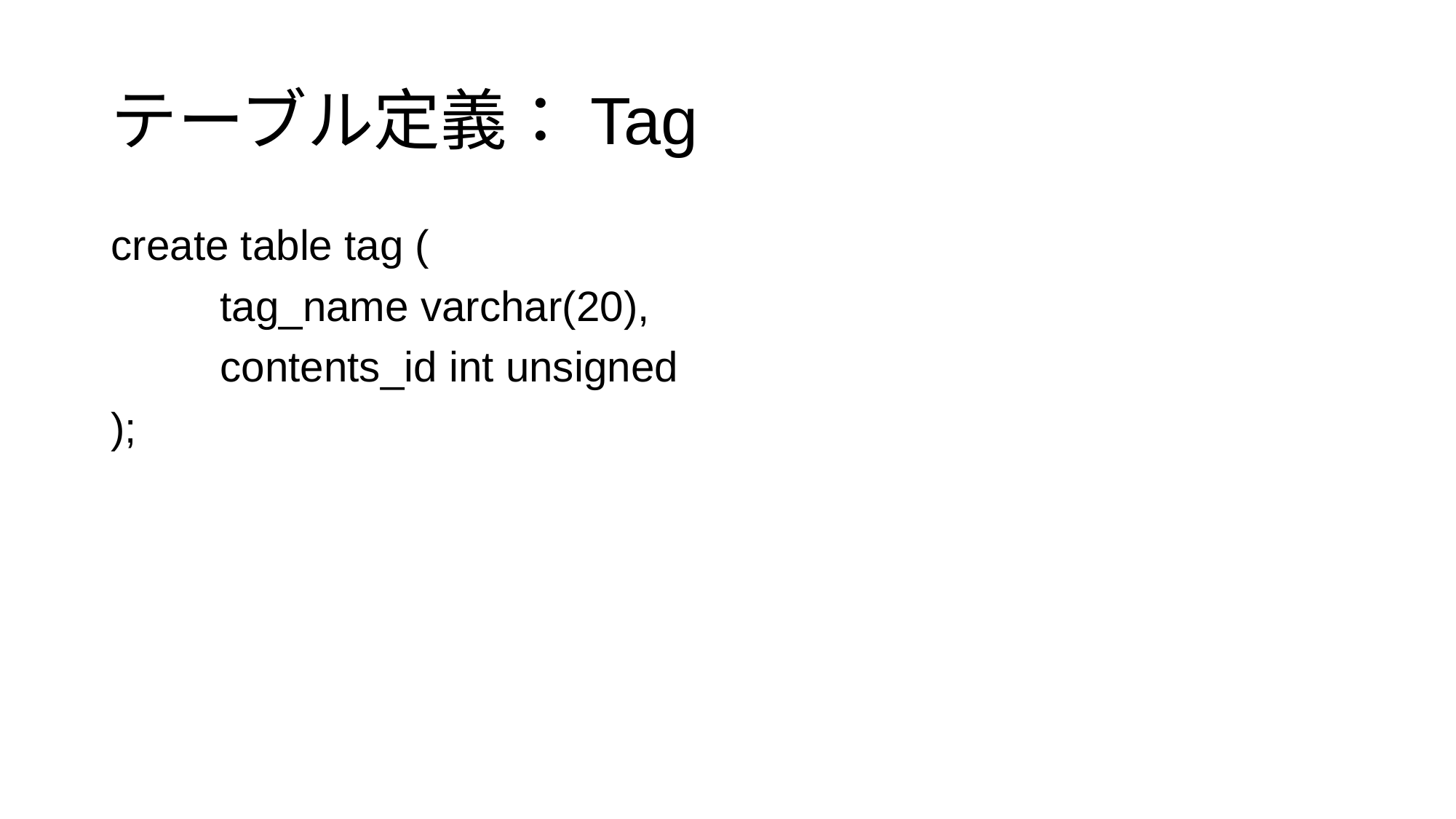

# テーブル定義：Tag
create table tag (
	tag_name varchar(20),
	contents_id int unsigned
);